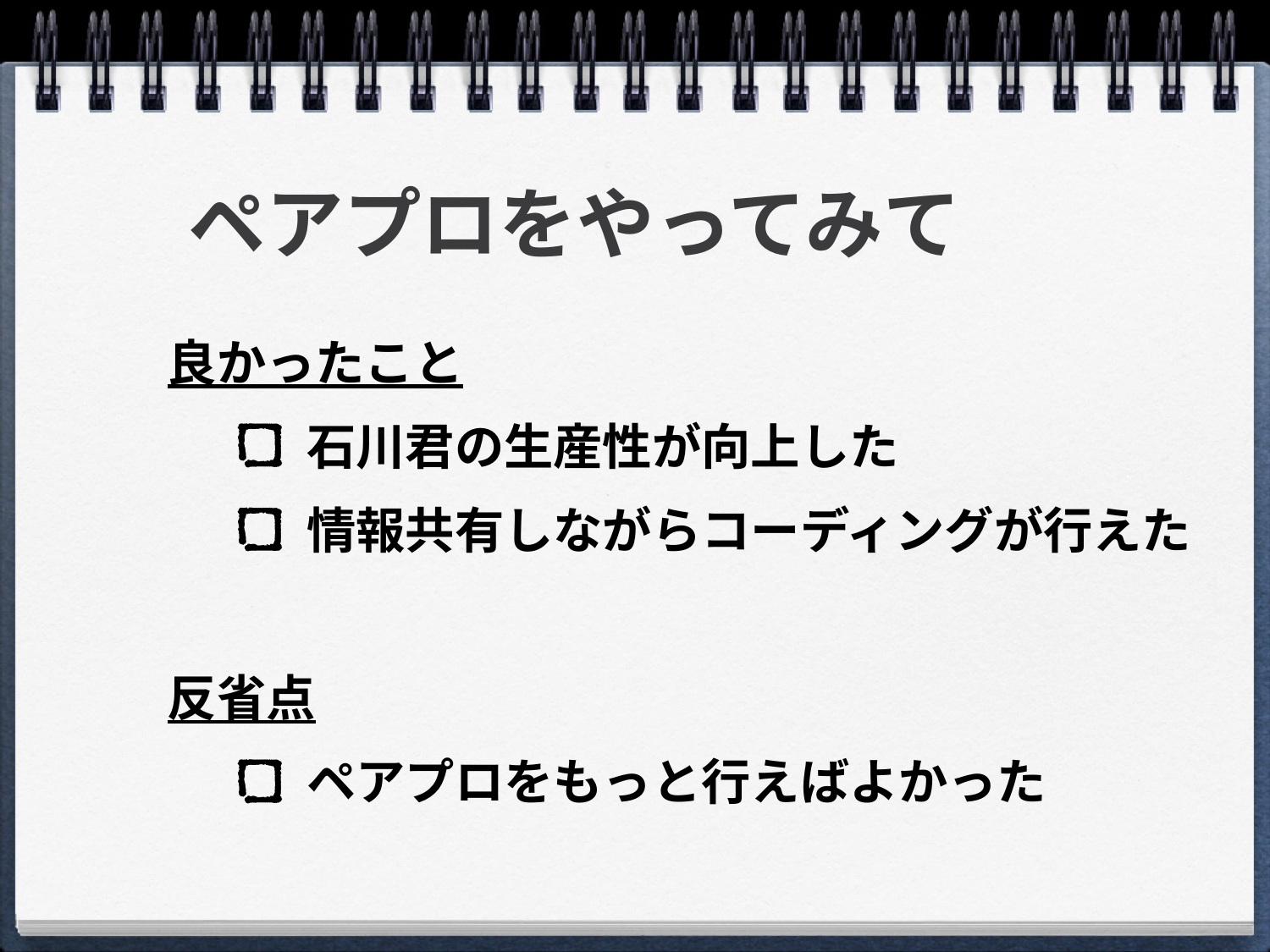

# ペアプロをやってみて
良かったこと
石川君の生産性が向上した
情報共有しながらコーディングが行えた

反省点
ペアプロをもっと行えばよかった